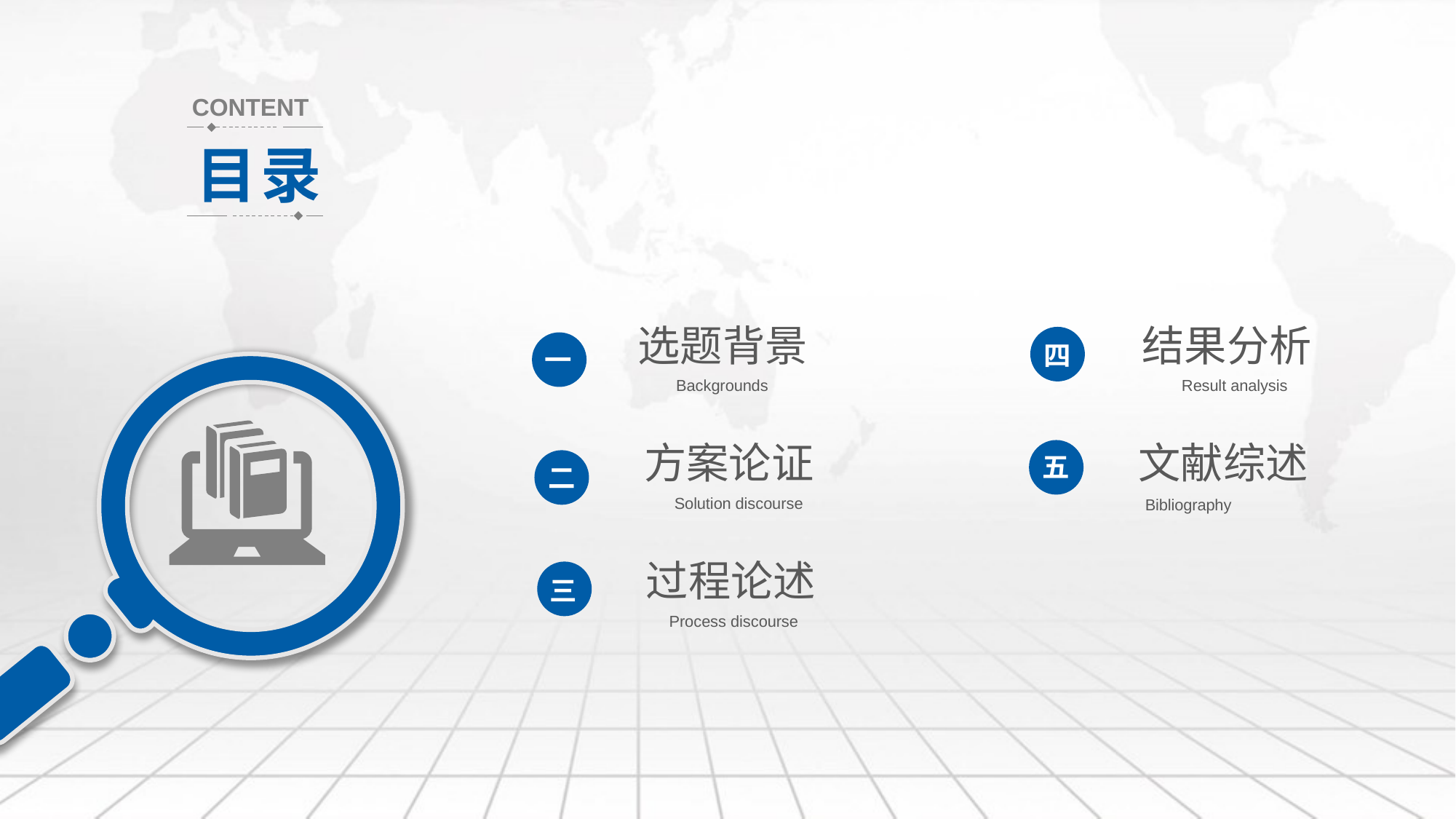

CONTENT
目录
选题背景
Backgrounds
结果分析
Result analysis

四

一

方案论证
Solution discourse
文献综述
Bibliography

五

二
过程论述
Process discourse

三